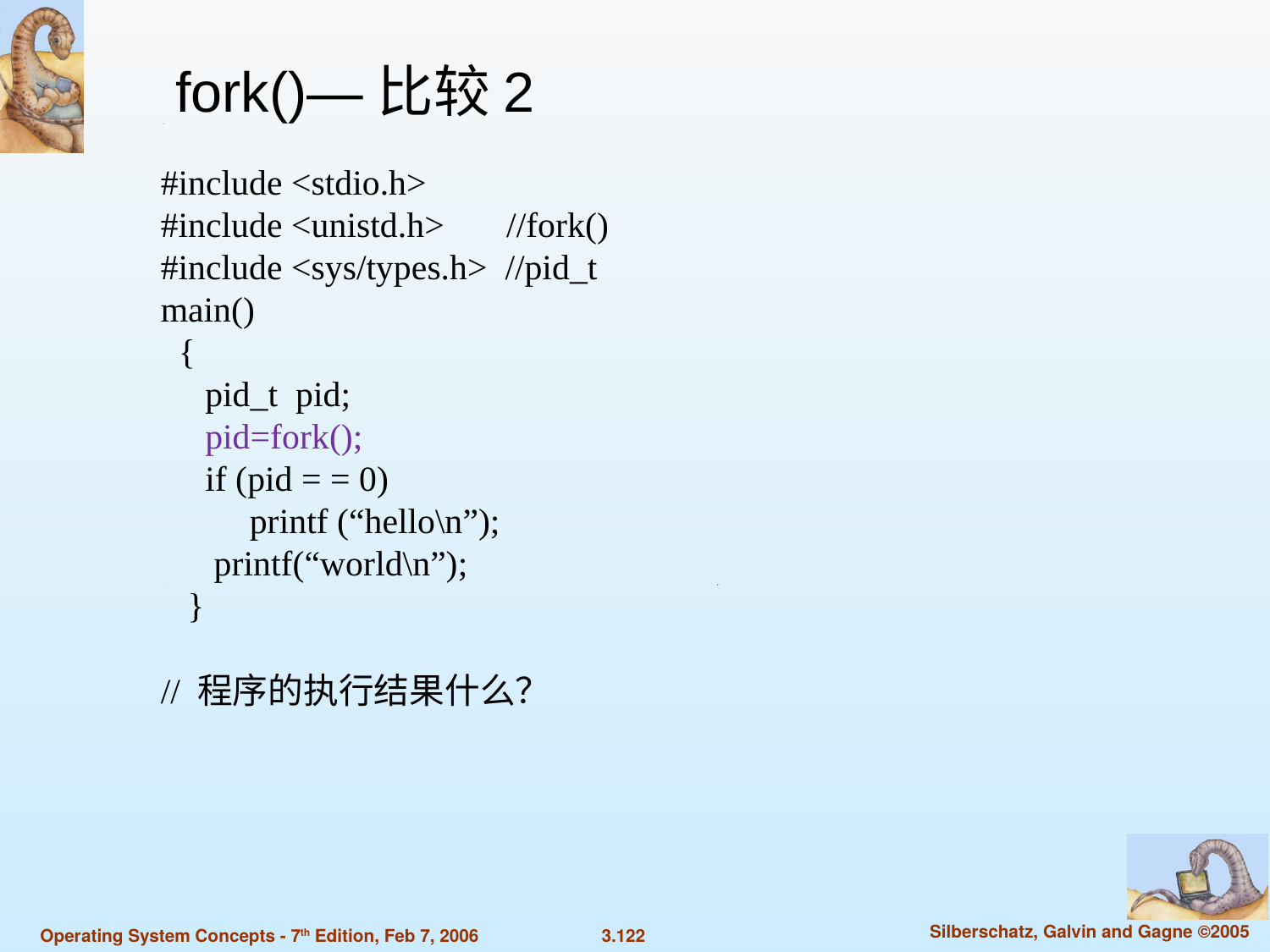

fork()—比较2
#include <stdio.h>
#include <unistd.h>       //fork()
#include <sys/types.h>  //pid_t
main()
  {
     pid_t  pid;
     pid=fork();
     if (pid = = 0)
          printf (“hello\n”);
      printf(“world\n”);
   }

// 程序的执行结果什么？